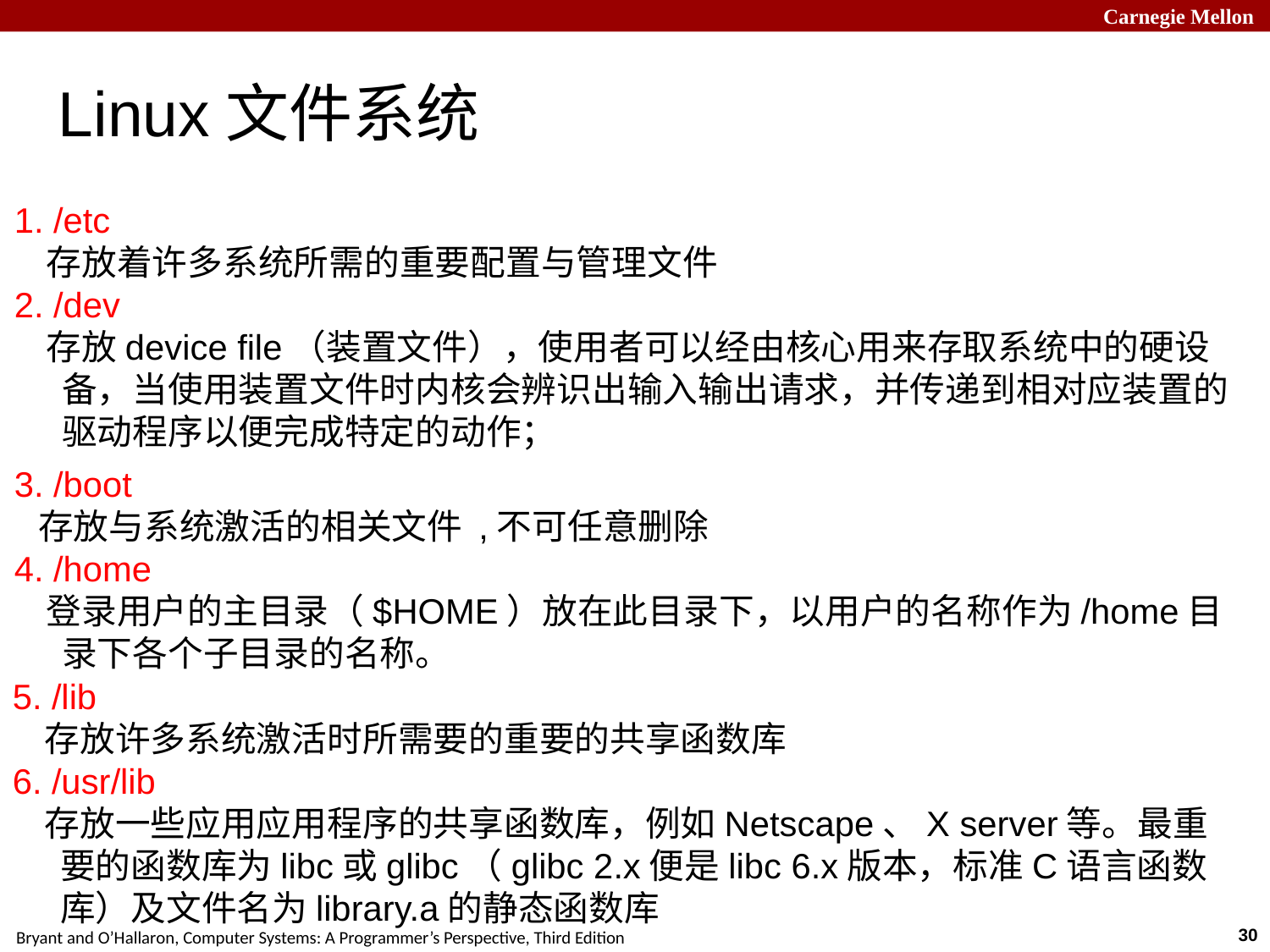

# Linux文件系统
1. /etc
   存放着许多系统所需的重要配置与管理文件
2. /dev
   存放device file（装置文件），使用者可以经由核心用来存取系统中的硬设备，当使用装置文件时内核会辨识出输入输出请求，并传递到相对应装置的驱动程序以便完成特定的动作；
3. /boot
  存放与系统激活的相关文件 ,不可任意删除
4. /home
   登录用户的主目录（$HOME）放在此目录下，以用户的名称作为/home目录下各个子目录的名称。
5. /lib
   存放许多系统激活时所需要的重要的共享函数库
6. /usr/lib
   存放一些应用应用程序的共享函数库，例如Netscape、X server等。最重要的函数库为libc或glibc（glibc 2.x便是libc 6.x版本，标准C语言函数库）及文件名为library.a的静态函数库